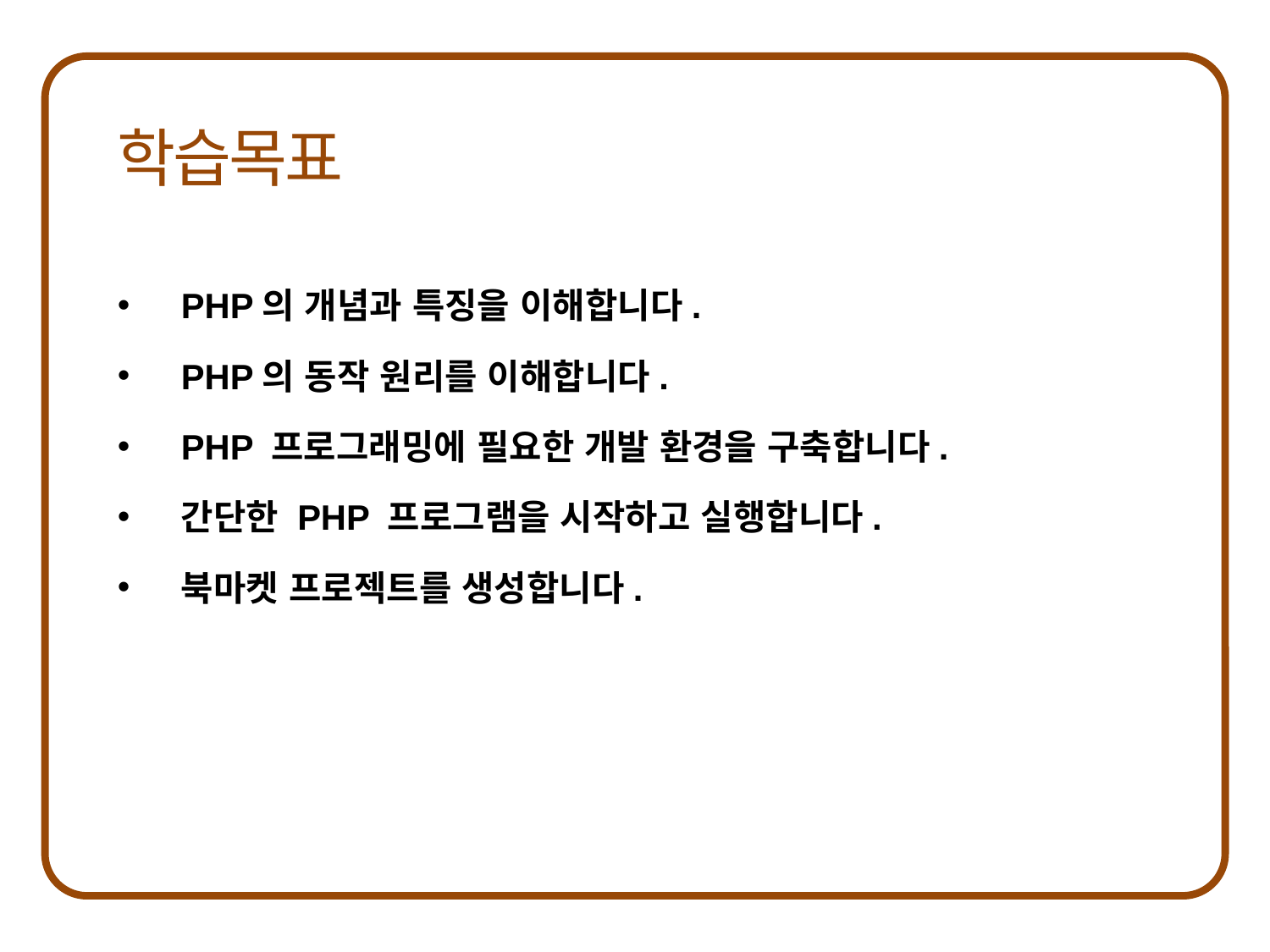

PHP의 개념과 특징을 이해합니다.
PHP의 동작 원리를 이해합니다.
PHP 프로그래밍에 필요한 개발 환경을 구축합니다.
간단한 PHP 프로그램을 시작하고 실행합니다.
북마켓 프로젝트를 생성합니다.